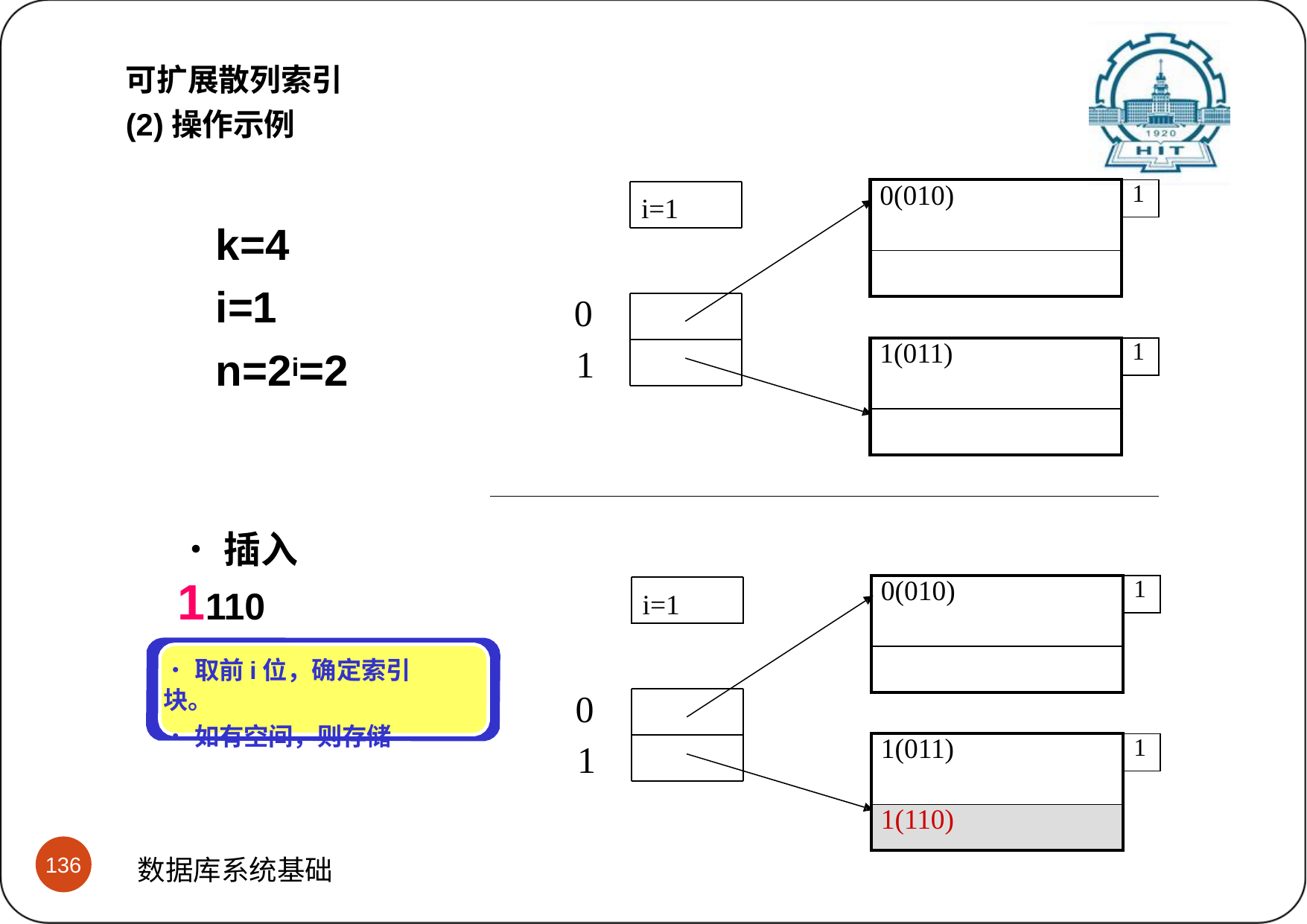

可扩展散列索引
(2)操作示例
| 0(010) | 1 |
| --- | --- |
|  |  |
|  |  |

i=1

k=4 i=1 n=2i=2

0
1

| 1(011) | 1 |
| --- | --- |
|  |  |
|  |  |

•插入 1110
| 0(010) | 1 |
| --- | --- |
|  |  |
|  |  |

i=1

•取前i位，确定索引块。
•如有空间，则存储
0
1

| 1(011) | 1 |
| --- | --- |
|  |  |
| 1(110) |  |